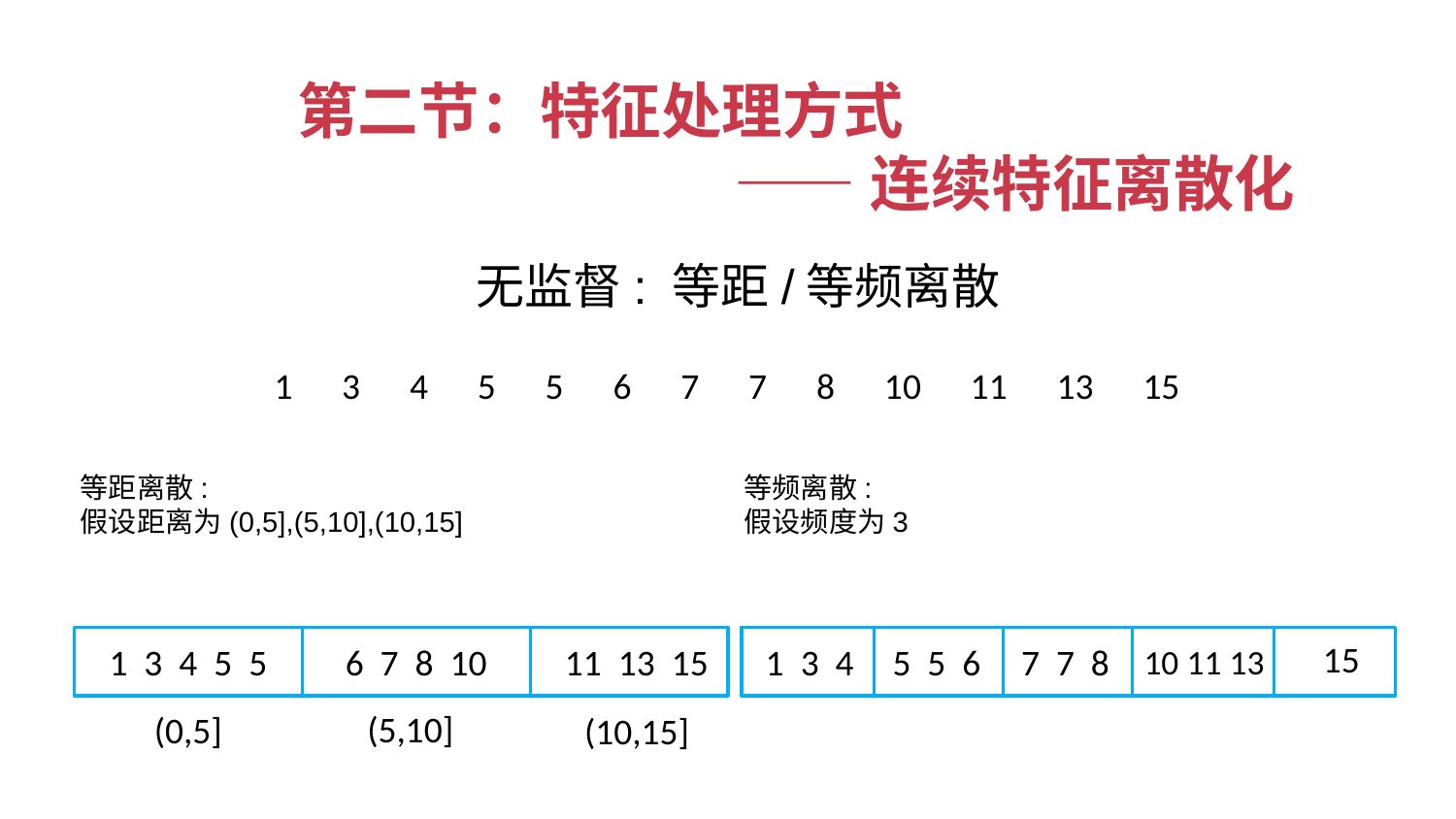

第二节：特征处理方式
——连续特征离散化
无监督: 等距/等频离散
1      3      4      5      5      6      7      7      8      10      11      13      15
等距离散:
假设距离为(0,5],(5,10],(10,15]
等频离散:
假设频度为3

15
1  3  4  5  5
6  7  8  10
11  13  15
1  3  4
5  5  6
7  7  8
10 11 13
(5,10]
(0,5]
(10,15]